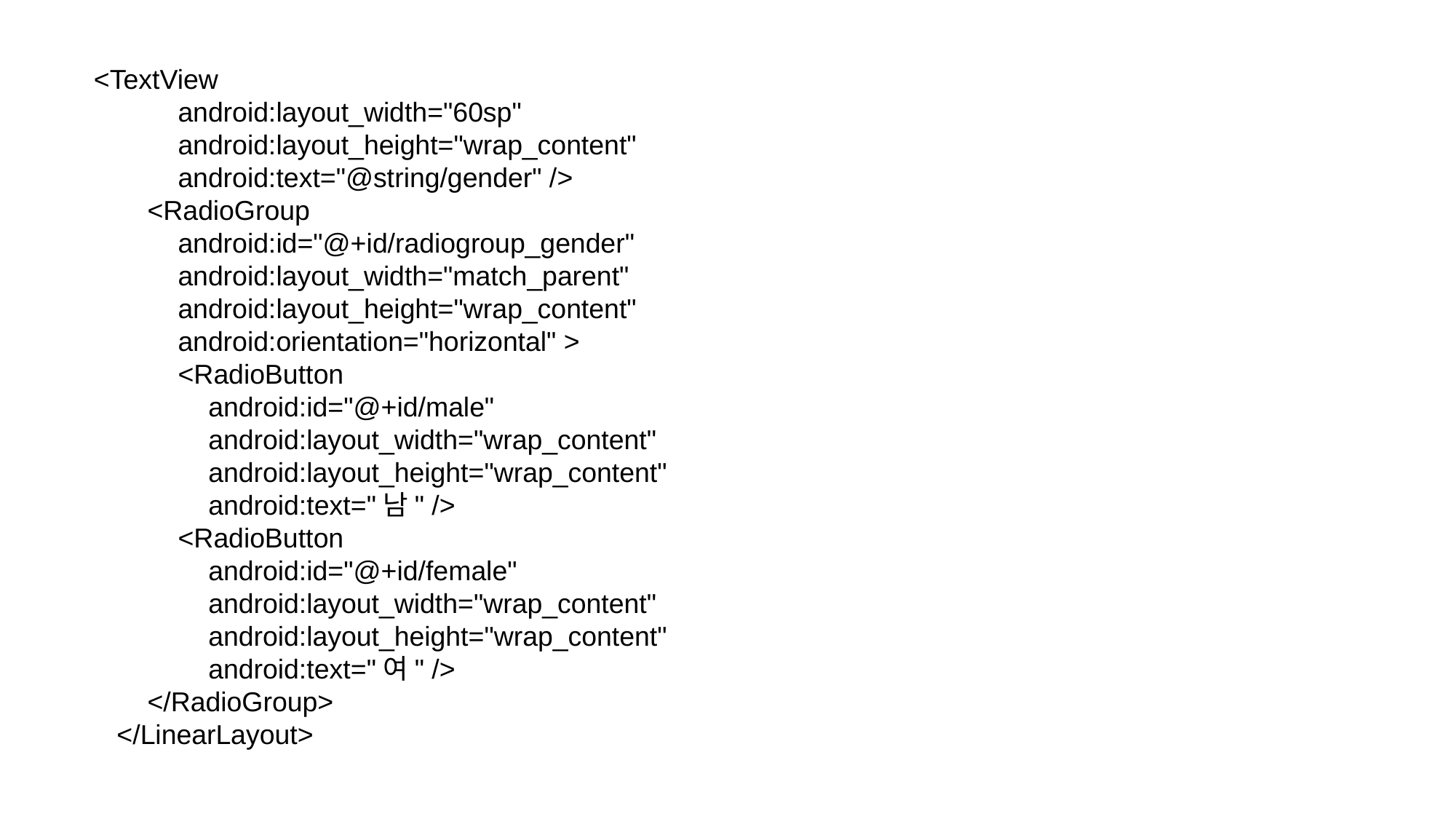

<TextView
            android:layout_width="60sp"
            android:layout_height="wrap_content"
            android:text="@string/gender" />
        <RadioGroup
            android:id="@+id/radiogroup_gender"
            android:layout_width="match_parent"
            android:layout_height="wrap_content"
            android:orientation="horizontal" >
            <RadioButton
                android:id="@+id/male"
                android:layout_width="wrap_content"
                android:layout_height="wrap_content"
                android:text="남" />
            <RadioButton
                android:id="@+id/female"
                android:layout_width="wrap_content"
                android:layout_height="wrap_content"
                android:text="여" />
        </RadioGroup>
    </LinearLayout>